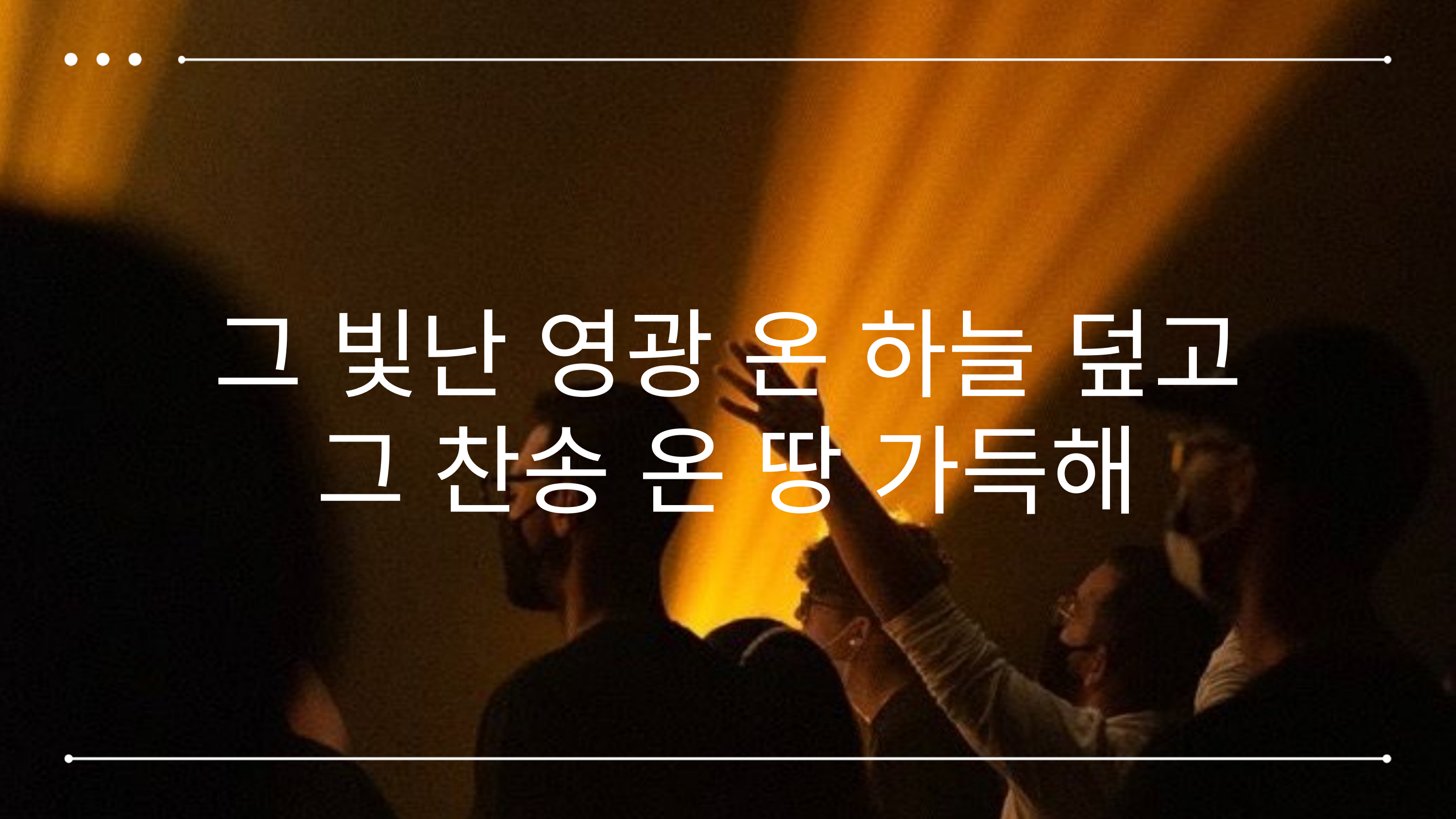

# 그 빛난 영광 온 하늘 덮고
그 찬송 온 땅 가득해